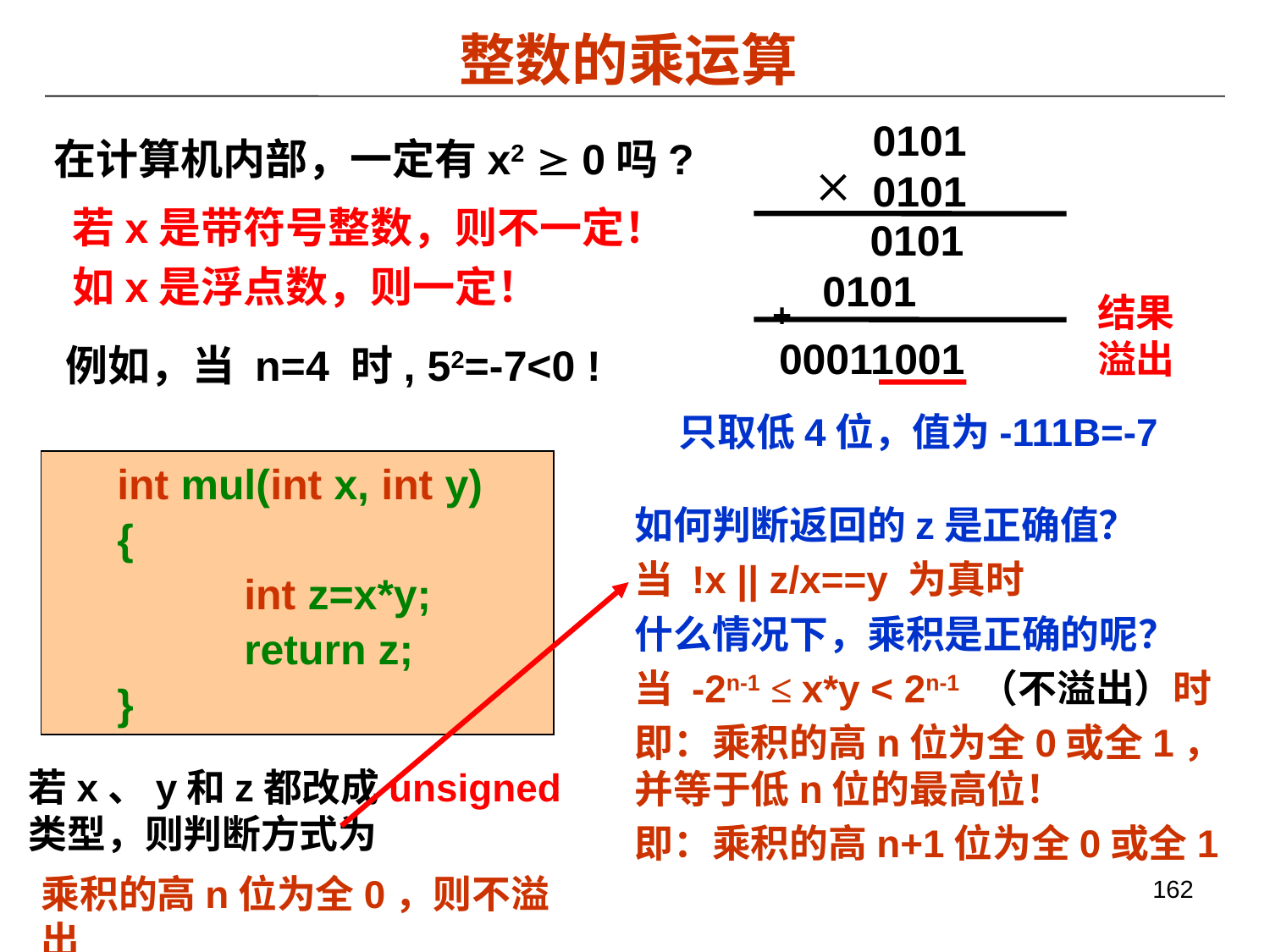

# 整数的乘运算
0101
0101
×
    0101
0101

+

00011001

在计算机内部，一定有x2 ≥ 0吗?
若x是带符号整数，则不一定！
如x是浮点数，则一定！
结果溢出
例如，当 n=4 时, 52=-7<0 !
只取低4位，值为-111B=-7
int mul(int x, int y)
{
	int z=x*y;
  	return z;
}
如何判断返回的z是正确值？
当 !x || z/x==y 为真时
什么情况下，乘积是正确的呢？
当 -2n-1 ≤ x*y < 2n-1 （不溢出）时
即：乘积的高n位为全0或全1，并等于低n位的最高位！
即：乘积的高n+1位为全0或全1

若x、y和z都改成unsigned类型，则判断方式为
乘积的高n位为全0，则不溢出
162